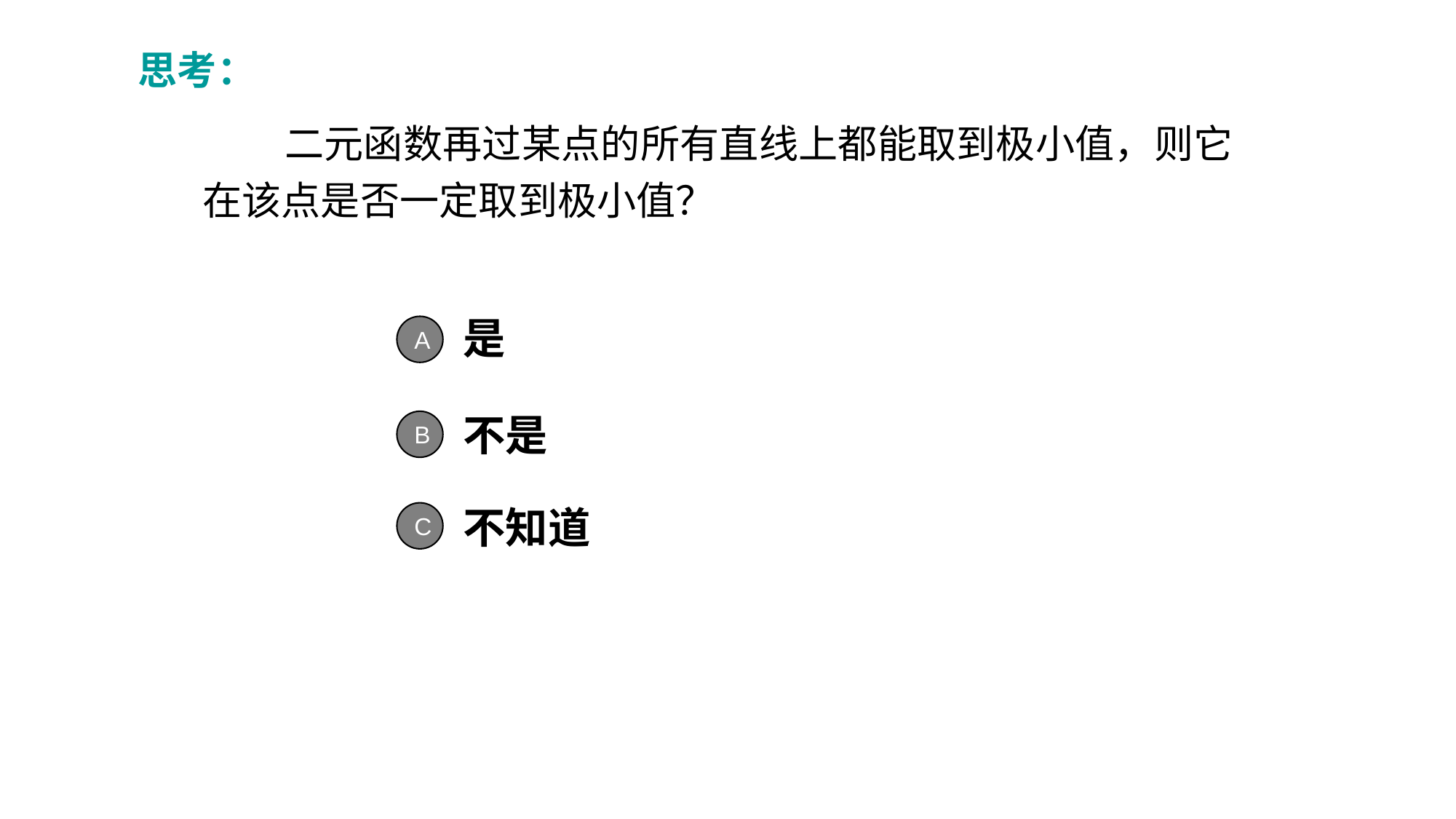

思考：
        二元函数再过某点的所有直线上都能取到极小值，则它在该点是否一定取到极小值？
是
A
不是
B
不知道
C